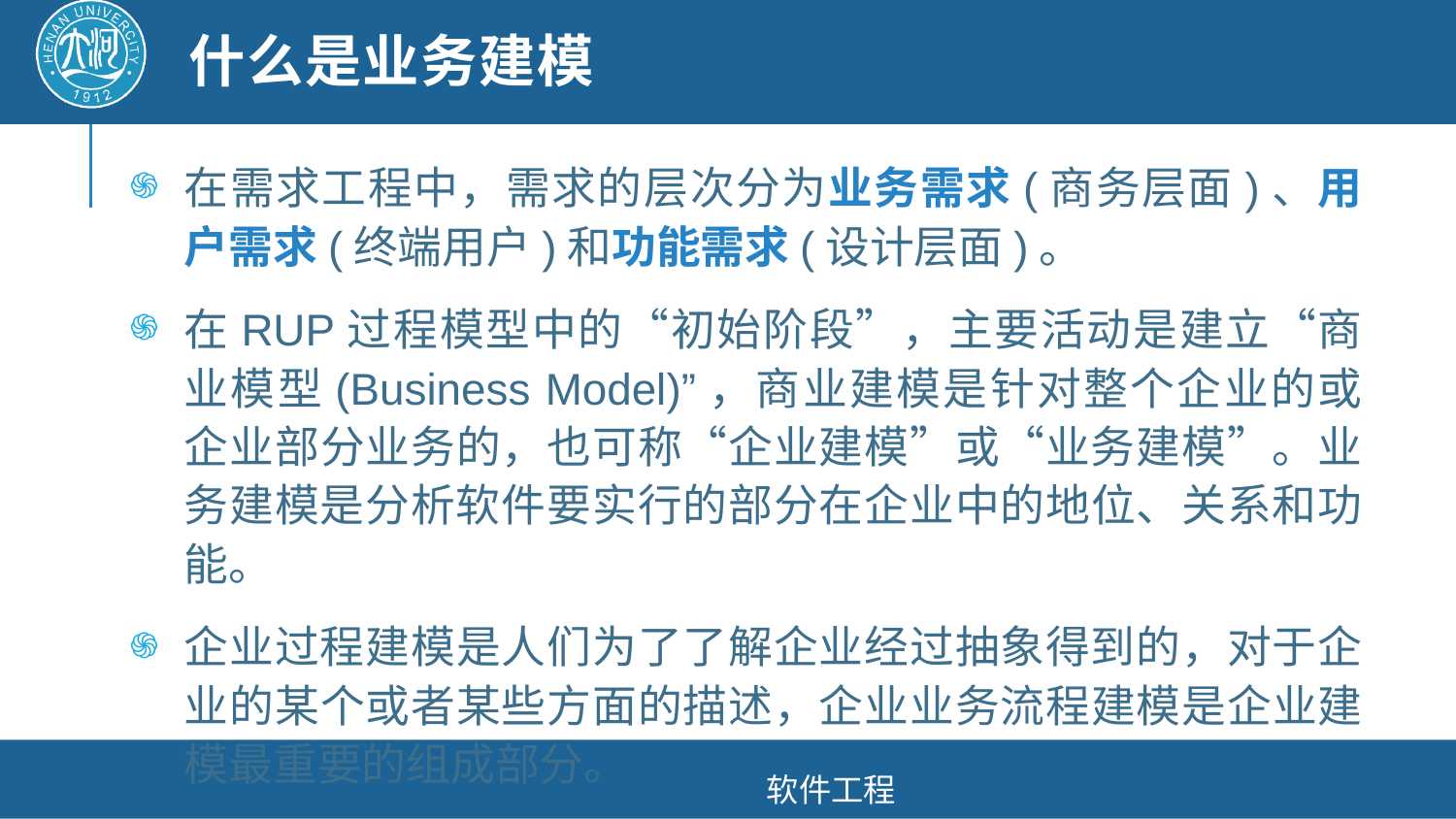

# 什么是业务建模
在需求工程中，需求的层次分为业务需求(商务层面)、用户需求(终端用户)和功能需求(设计层面)。
在RUP过程模型中的“初始阶段”，主要活动是建立“商业模型(Business Model)”，商业建模是针对整个企业的或企业部分业务的，也可称“企业建模”或“业务建模”。业务建模是分析软件要实行的部分在企业中的地位、关系和功能。
企业过程建模是人们为了了解企业经过抽象得到的，对于企业的某个或者某些方面的描述，企业业务流程建模是企业建模最重要的组成部分。

软件工程
14